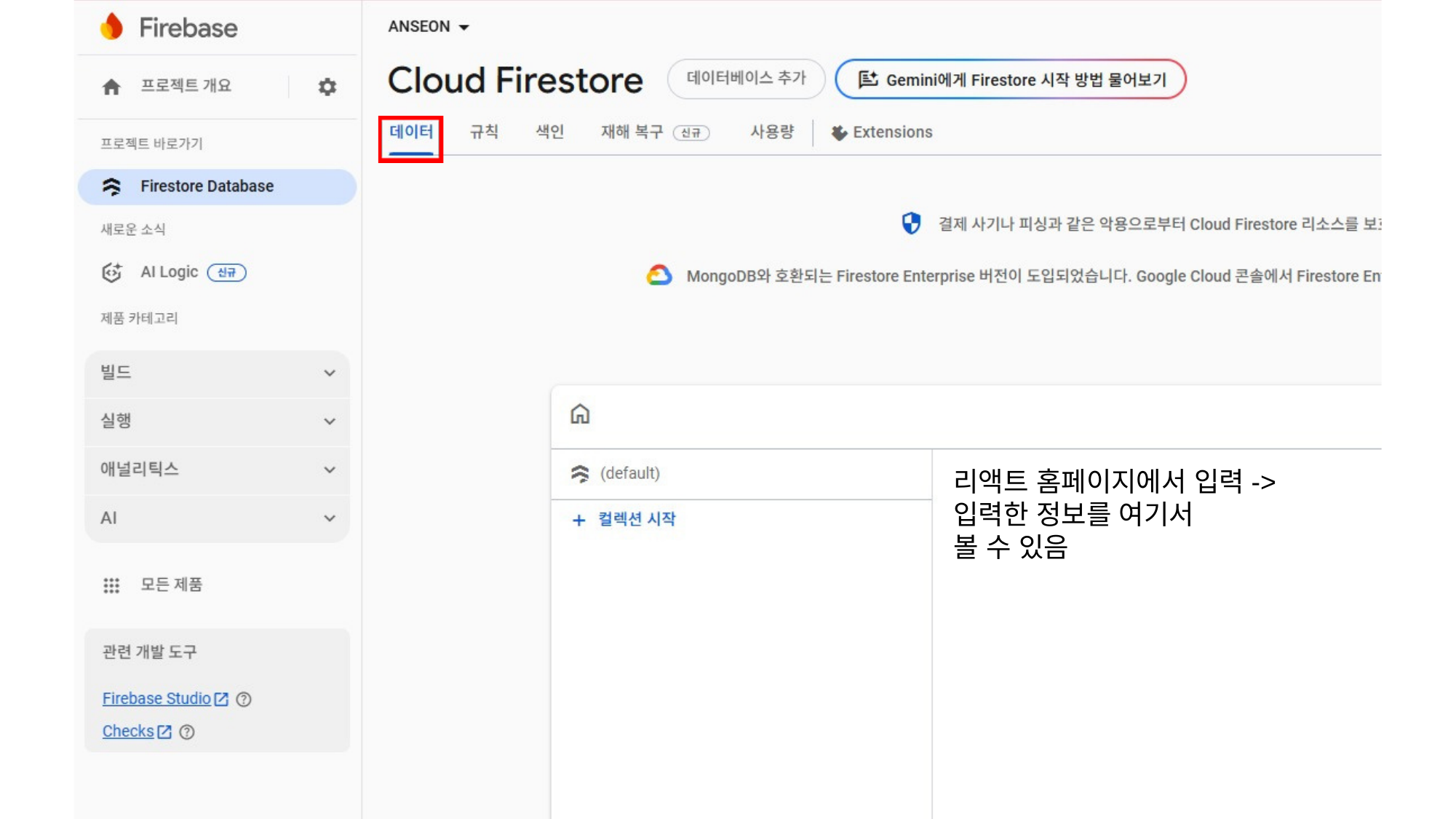

리액트 홈페이지에서 입력->
입력한 정보를 여기서
볼 수 있음